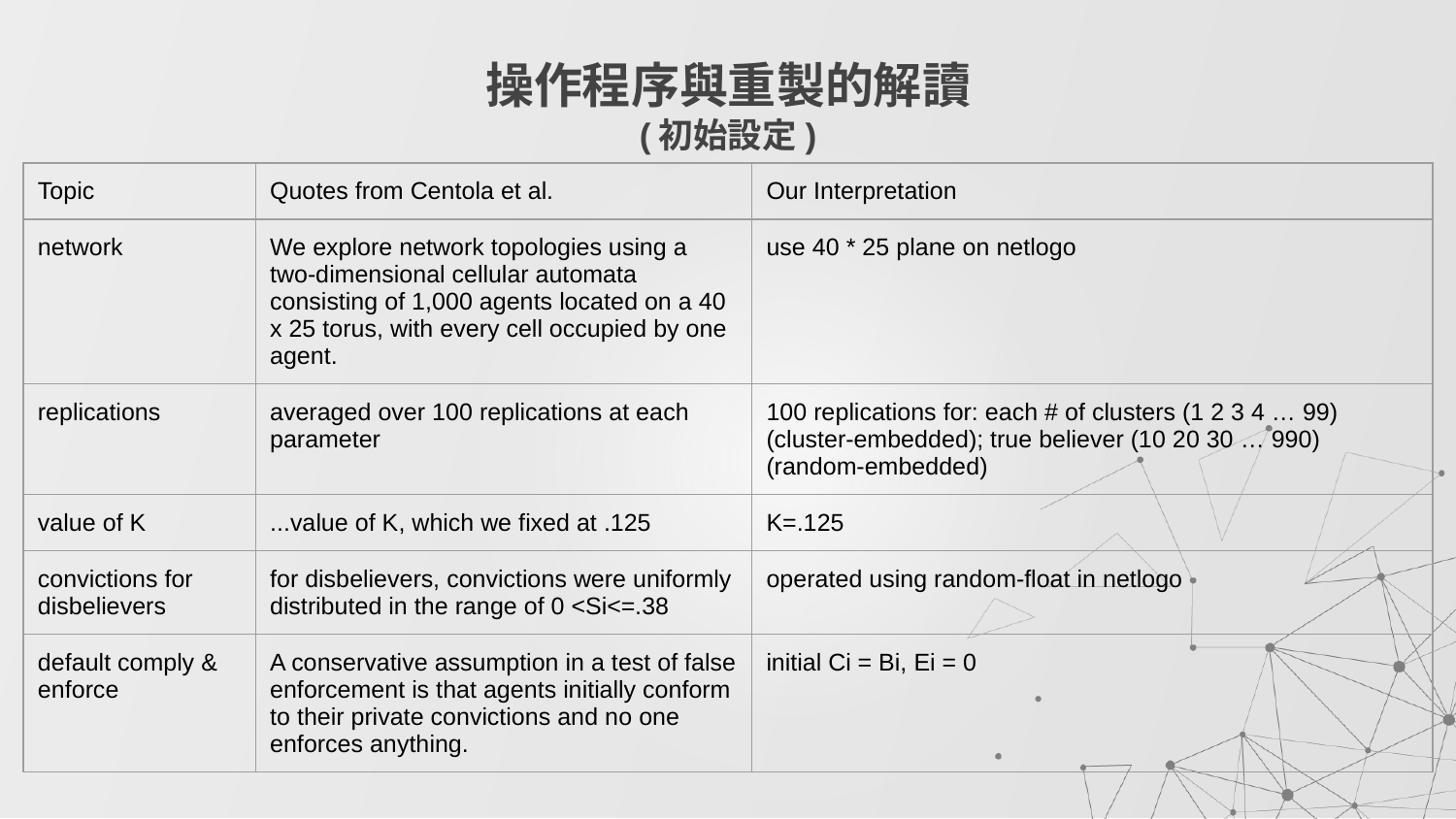

# 操作程序與重製的解讀
(初始設定)
| Topic | Quotes from Centola et al. | Our Interpretation |
| --- | --- | --- |
| network | We explore network topologies using a two-dimensional cellular automata consisting of 1,000 agents located on a 40 x 25 torus, with every cell occupied by one agent. | use 40 \* 25 plane on netlogo |
| replications | averaged over 100 replications at each parameter | 100 replications for: each # of clusters (1 2 3 4 … 99) (cluster-embedded); true believer (10 20 30 … 990) (random-embedded) |
| value of K | ...value of K, which we fixed at .125 | K=.125 |
| convictions for disbelievers | for disbelievers, convictions were uniformly distributed in the range of 0 <Si<=.38 | operated using random-float in netlogo |
| default comply & enforce | A conservative assumption in a test of false enforcement is that agents initially conform to their private convictions and no one enforces anything. | initial Ci = Bi, Ei = 0 |